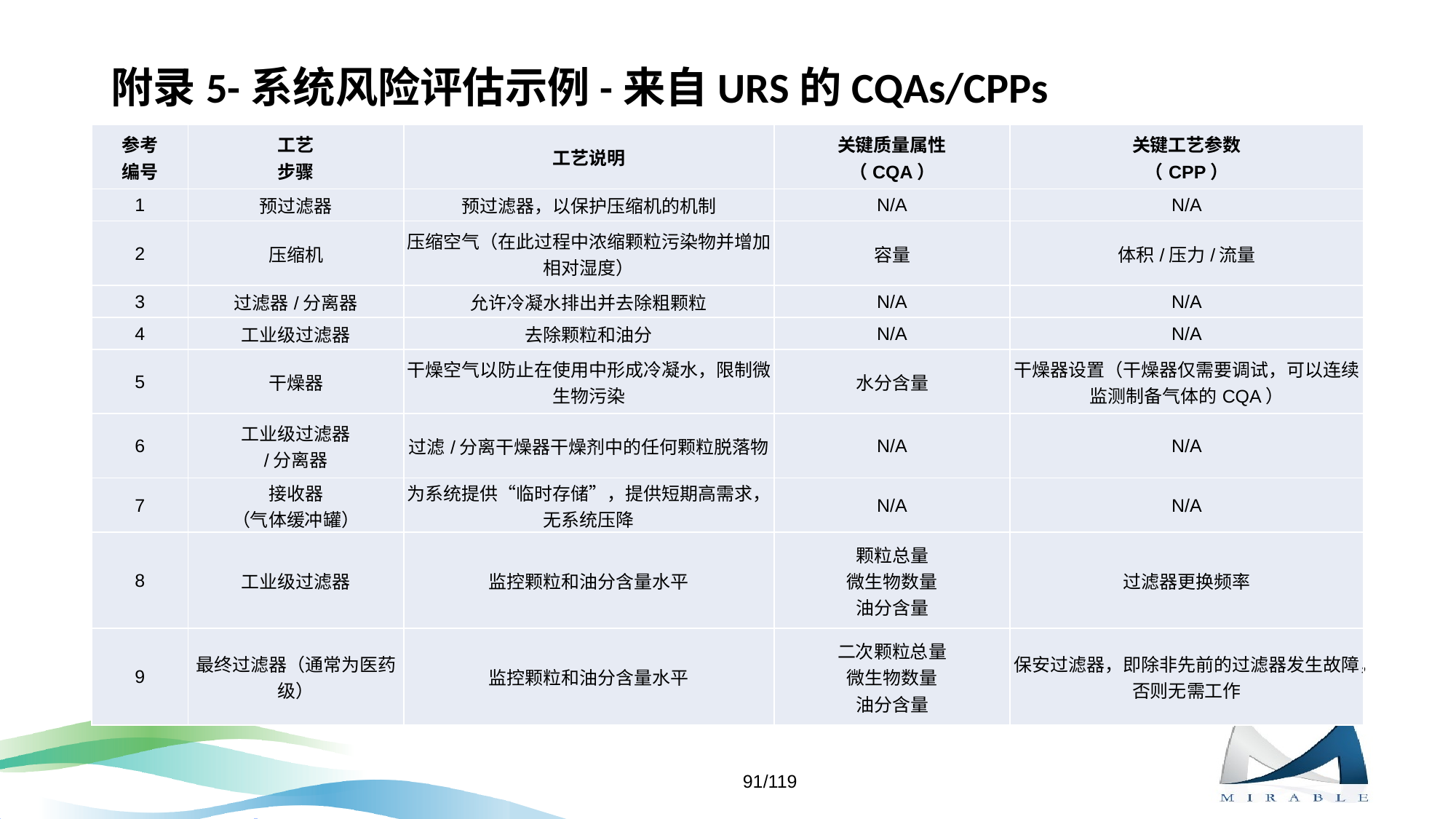

# 附录5-系统风险评估示例-来自URS的CQAs/CPPs
| 参考 编号 | 工艺 步骤 | 工艺说明 | 关键质量属性 （CQA） | 关键工艺参数 （CPP） |
| --- | --- | --- | --- | --- |
| 1 | 预过滤器 | 预过滤器，以保护压缩机的机制 | N/A | N/A |
| 2 | 压缩机 | 压缩空气（在此过程中浓缩颗粒污染物并增加相对湿度） | 容量 | 体积/压力/流量 |
| 3 | 过滤器/分离器 | 允许冷凝水排出并去除粗颗粒 | N/A | N/A |
| 4 | 工业级过滤器 | 去除颗粒和油分 | N/A | N/A |
| 5 | 干燥器 | 干燥空气以防止在使用中形成冷凝水，限制微生物污染 | 水分含量 | 干燥器设置（干燥器仅需要调试，可以连续监测制备气体的CQA） |
| 6 | 工业级过滤器 /分离器 | 过滤/分离干燥器干燥剂中的任何颗粒脱落物 | N/A | N/A |
| 7 | 接收器 （气体缓冲罐） | 为系统提供“临时存储”，提供短期高需求，无系统压降 | N/A | N/A |
| 8 | 工业级过滤器 | 监控颗粒和油分含量水平 | 颗粒总量 微生物数量 油分含量 | 过滤器更换频率 |
| 9 | 最终过滤器（通常为医药级） | 监控颗粒和油分含量水平 | 二次颗粒总量 微生物数量 油分含量 | 保安过滤器，即除非先前的过滤器发生故障，否则无需工作 |
91/119